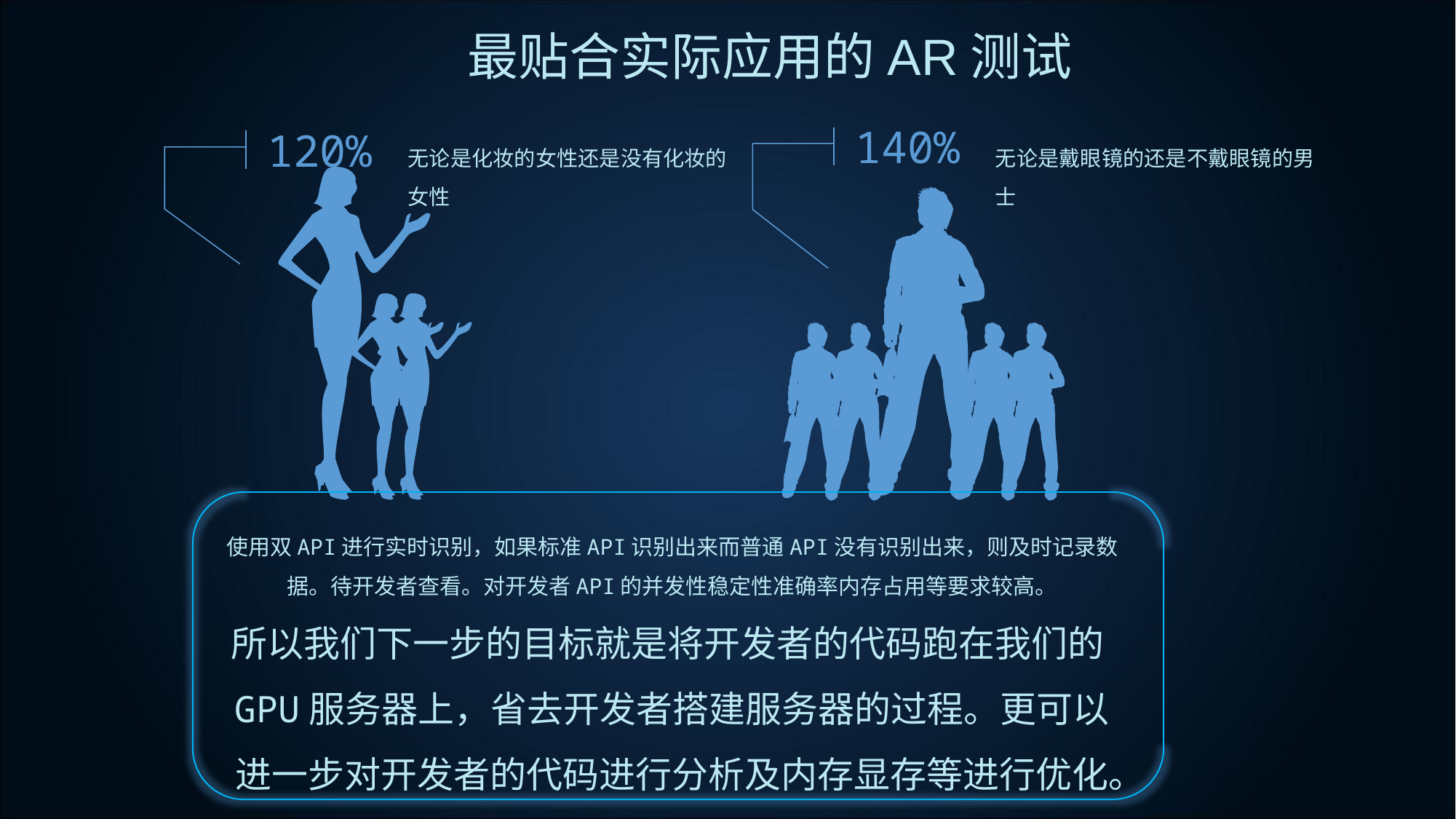

最贴合实际应用的AR测试
无论是化妆的女性还是没有化妆的女性
140%
无论是戴眼镜的还是不戴眼镜的男士
120%

使用双API进行实时识别，如果标准API识别出来而普通API没有识别出来，则及时记录数据。待开发者查看。对开发者API的并发性稳定性准确率内存占用等要求较高。
所以我们下一步的目标就是将开发者的代码跑在我们的GPU服务器上，省去开发者搭建服务器的过程。更可以进一步对开发者的代码进行分析及内存显存等进行优化。